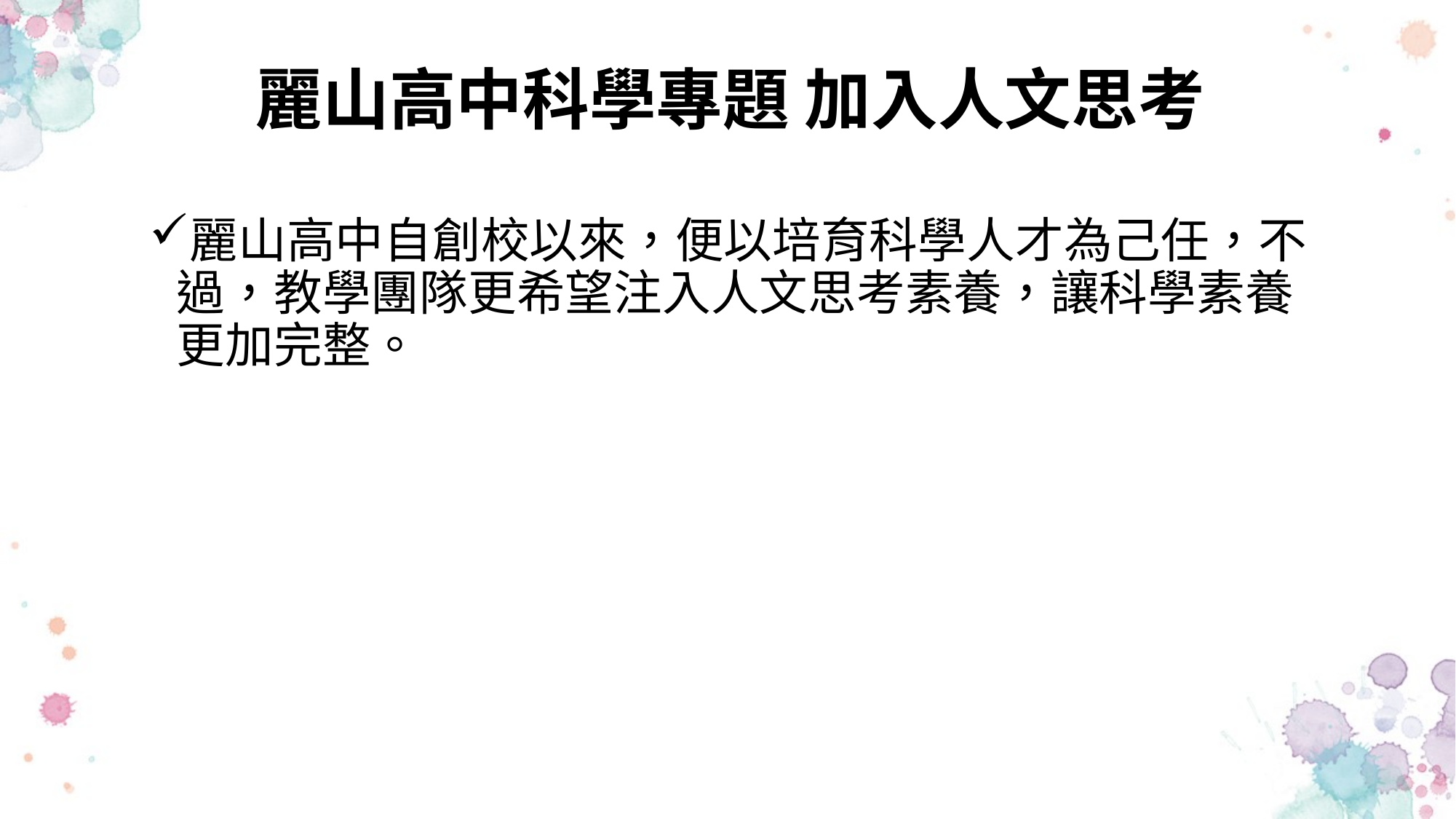

# 麗山高中科學專題 加入人文思考
麗山高中自創校以來，便以培育科學人才為己任，不過，教學團隊更希望注入人文思考素養，讓科學素養更加完整。